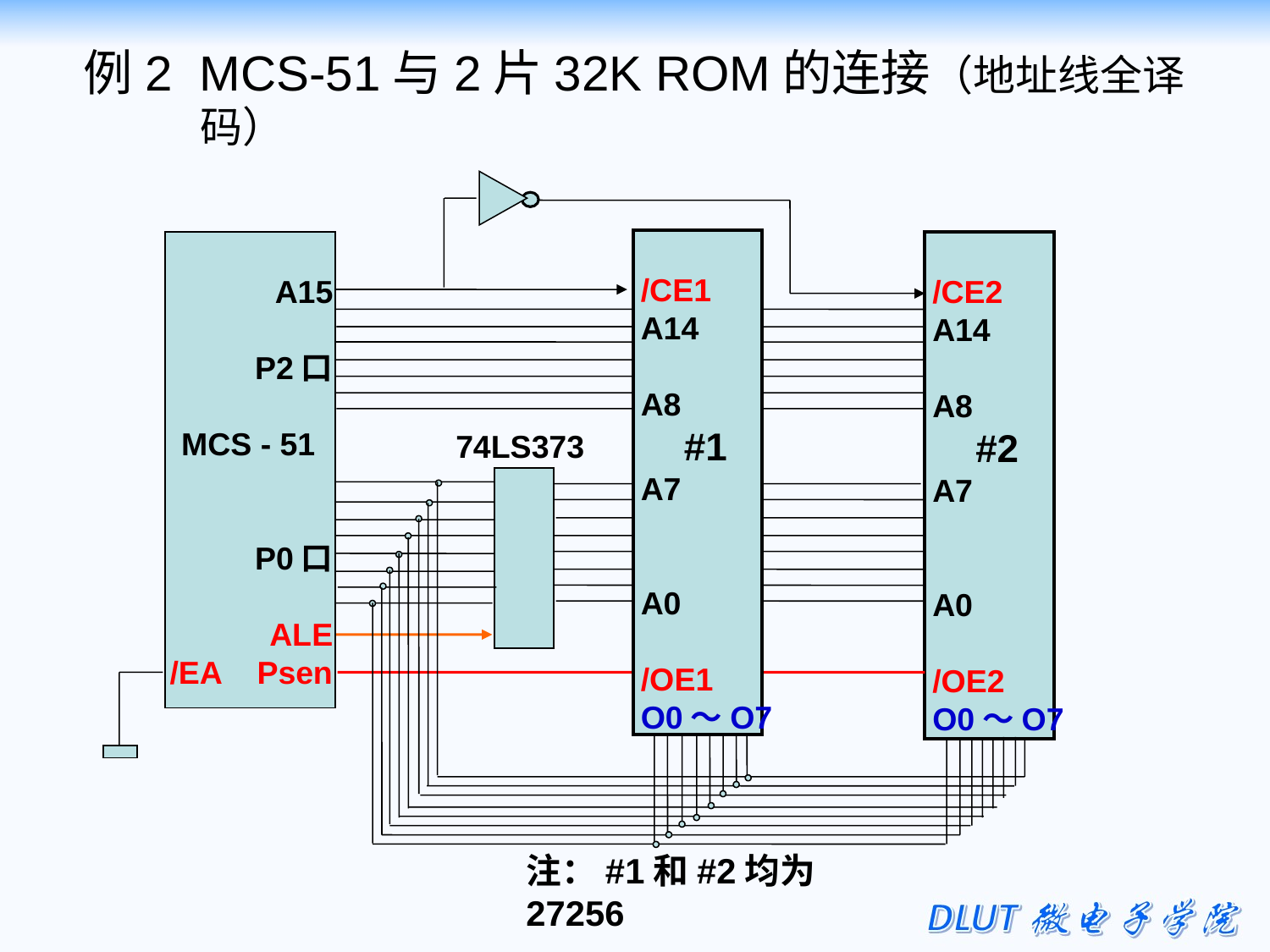

例2  MCS-51与2片32K ROM的连接（地址线全译码）

/CE1
A14

A8
    #1
A7

A0

/OE1
O0～O7

A15

P2口

MCS - 51

P0口

ALE
/EA    Psen

/CE2
A14

A8
    #2
A7

A0

/OE2
O0～O7

74LS373
#2
#1

注：#1和#2均为27256